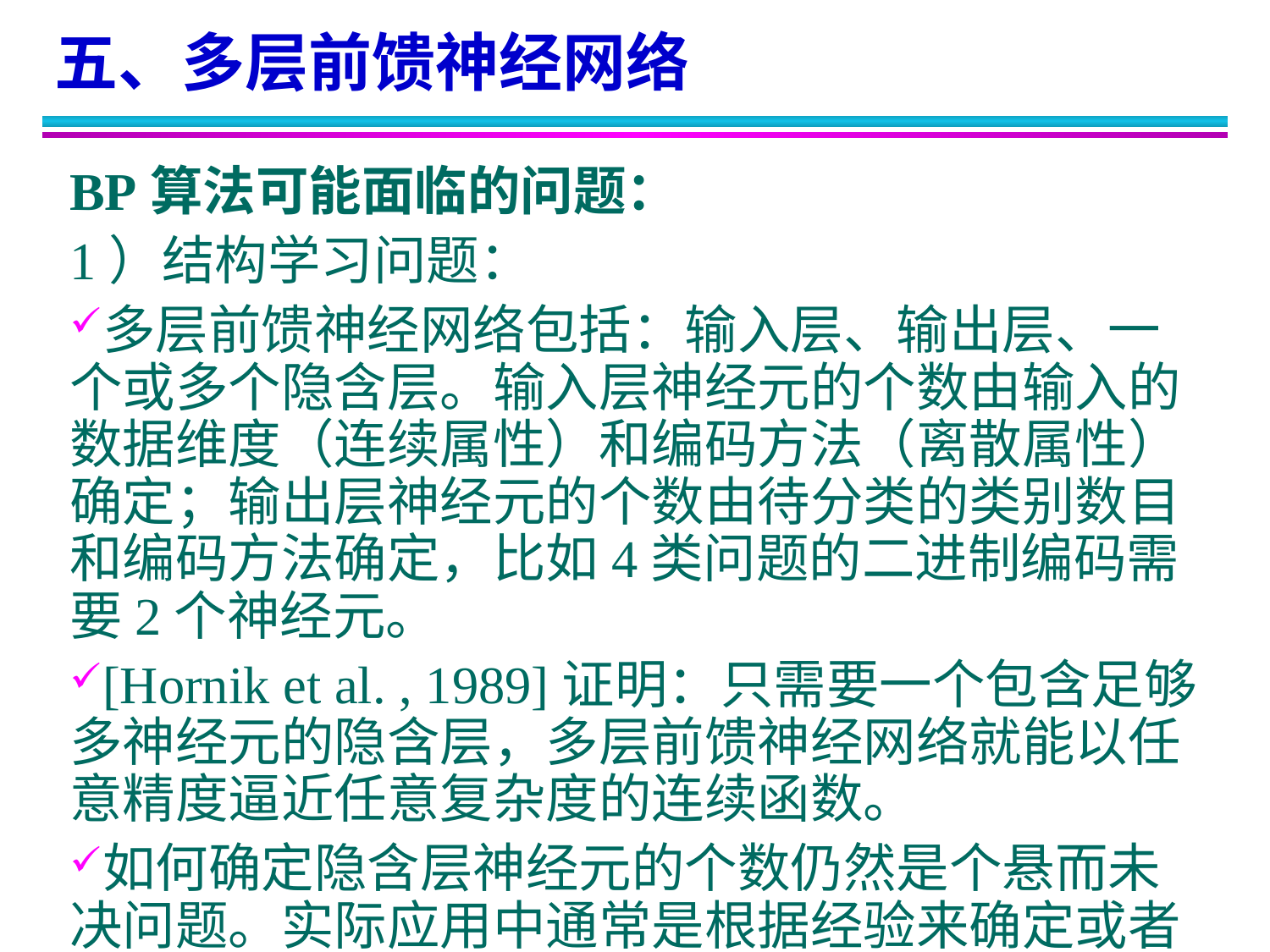

五、多层前馈神经网络
BP算法可能面临的问题：
1）结构学习问题：
多层前馈神经网络包括：输入层、输出层、一个或多个隐含层。输入层神经元的个数由输入的数据维度（连续属性）和编码方法（离散属性）确定；输出层神经元的个数由待分类的类别数目和编码方法确定，比如4类问题的二进制编码需要2个神经元。
[Hornik et al. , 1989]证明：只需要一个包含足够多神经元的隐含层，多层前馈神经网络就能以任意精度逼近任意复杂度的连续函数。
如何确定隐含层神经元的个数仍然是个悬而未决问题。实际应用中通常是根据经验来确定或者靠“试错法”来调整。